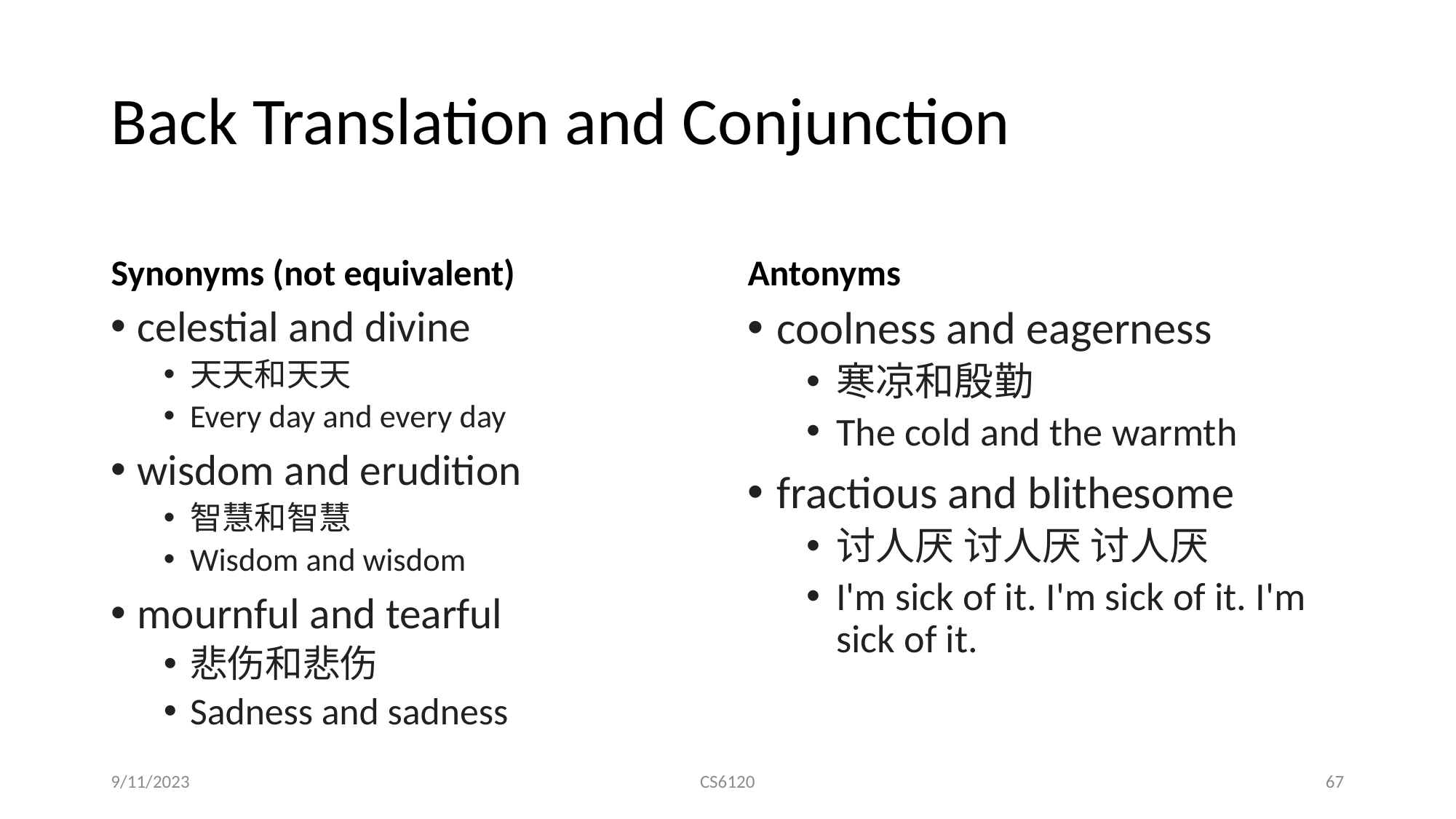

# Back Translation and Conjunction
Synonyms (not equivalent)
Antonyms
celestial and divine
天天和天天
Every day and every day
wisdom and erudition
智慧和智慧
Wisdom and wisdom
mournful and tearful
悲伤和悲伤
Sadness and sadness

coolness and eagerness
寒凉和殷勤
The cold and the warmth
fractious and blithesome
讨人厌 讨人厌 讨人厌
I'm sick of it. I'm sick of it. I'm sick of it.
9/11/2023
CS6120
67